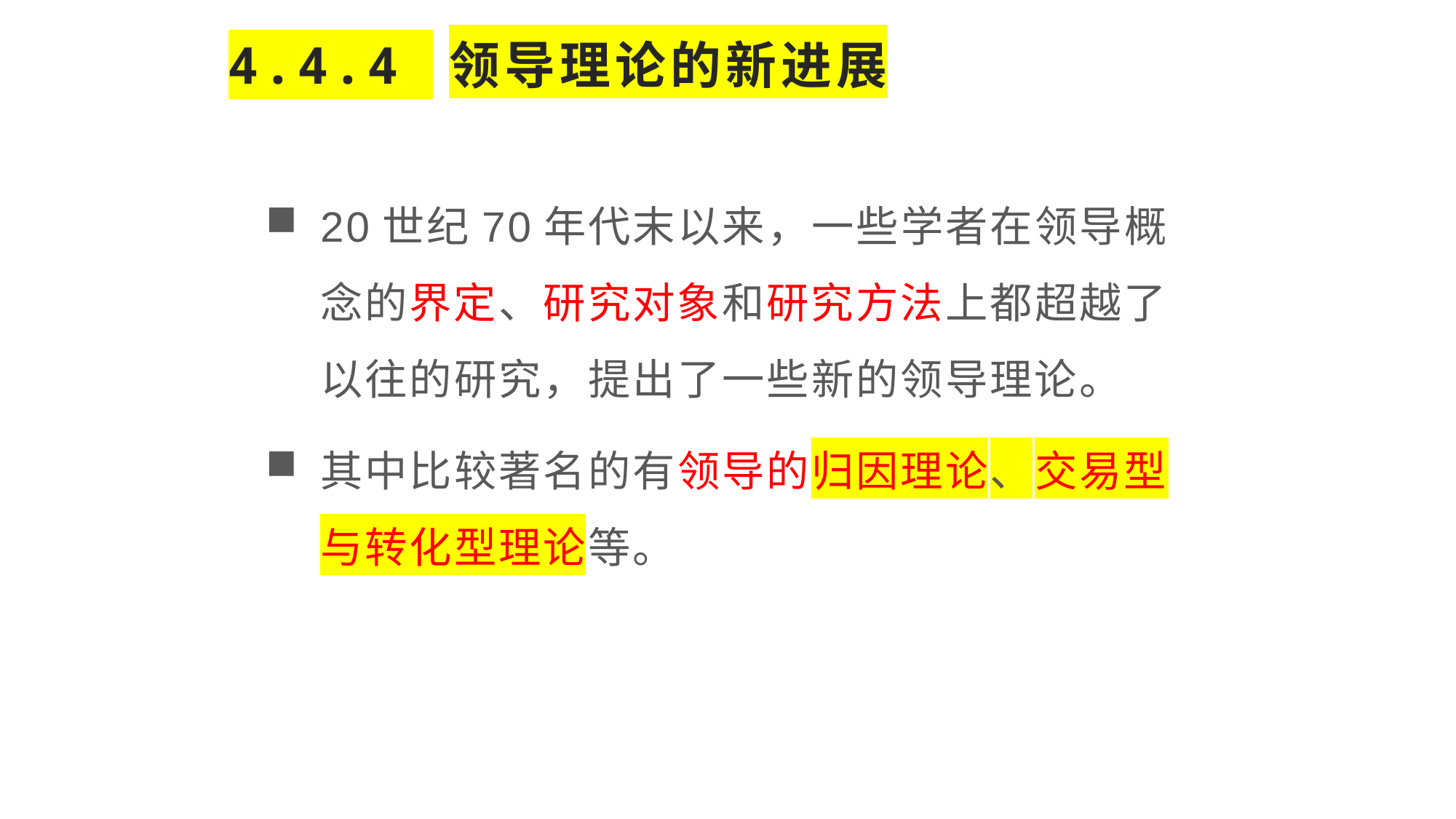

# 4.4.4 领导理论的新进展
20世纪70年代末以来，一些学者在领导概念的界定、研究对象和研究方法上都超越了以往的研究，提出了一些新的领导理论。
其中比较著名的有领导的归因理论、交易型与转化型理论等。